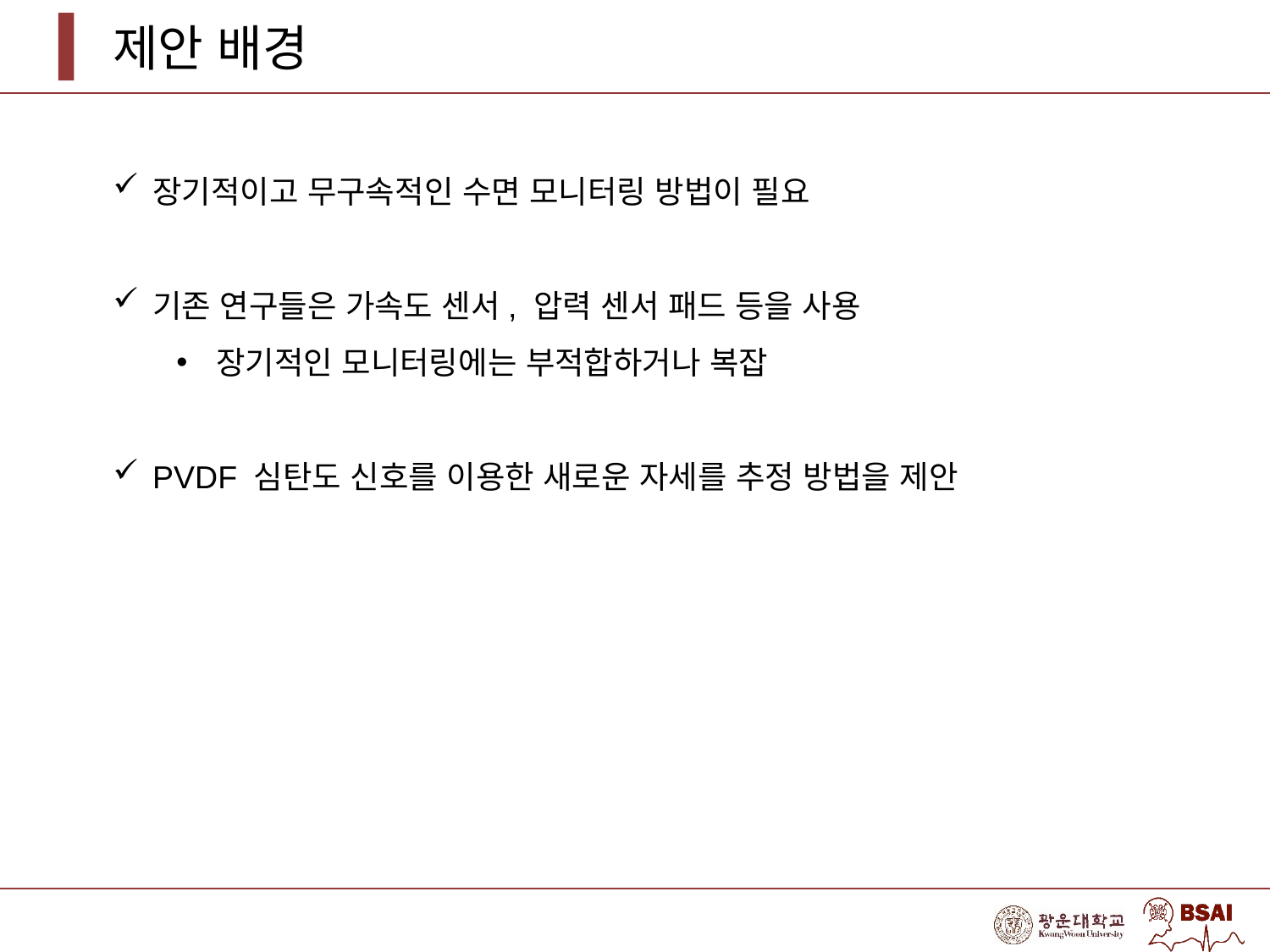

# 제안 배경
장기적이고 무구속적인 수면 모니터링 방법이 필요

기존 연구들은 가속도 센서, 압력 센서 패드 등을 사용
장기적인 모니터링에는 부적합하거나 복잡

PVDF 심탄도 신호를 이용한 새로운 자세를 추정 방법을 제안